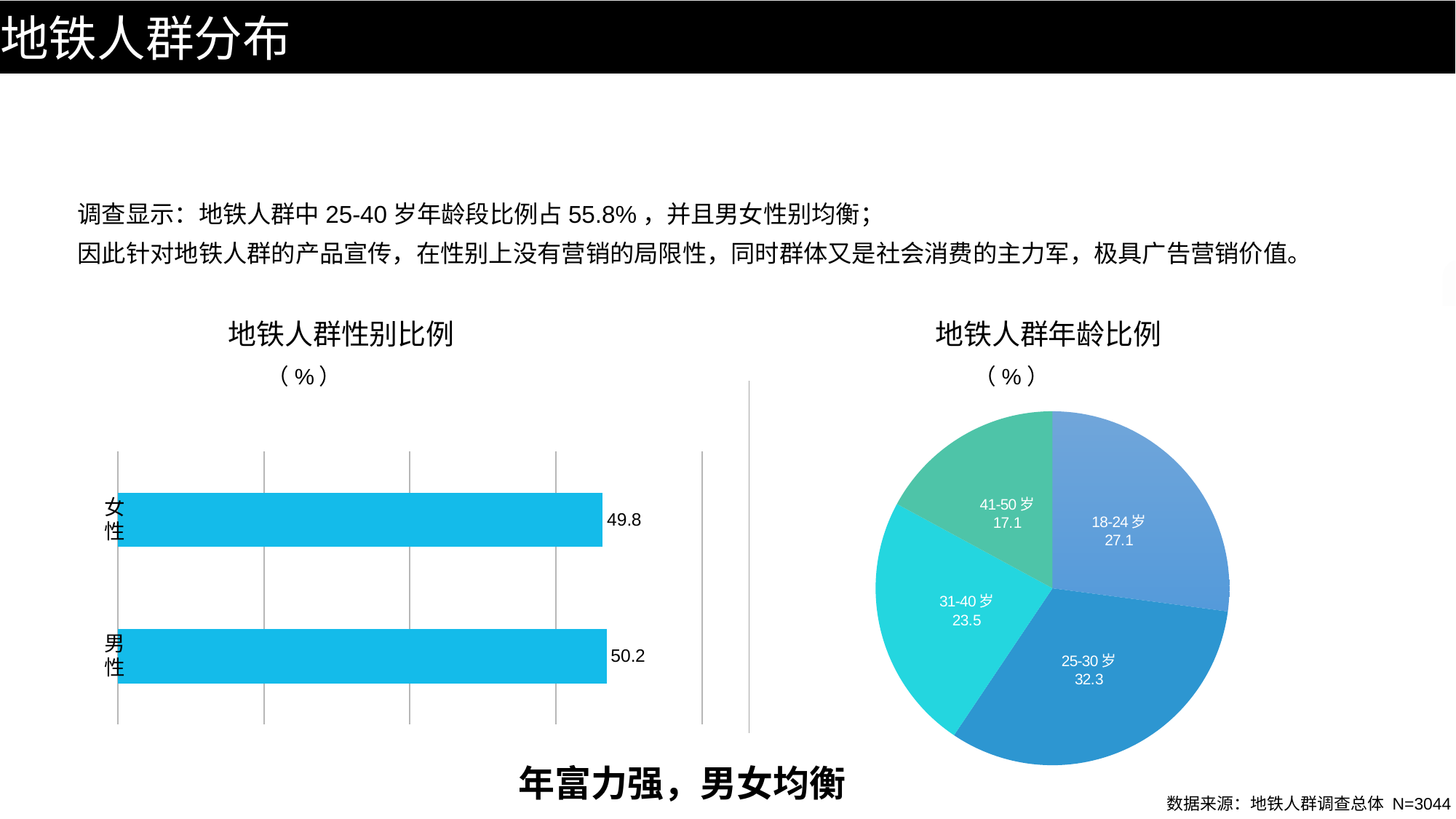

地铁人群分布
调查显示：地铁人群中25-40岁年龄段比例占55.8%，并且男女性别均衡；
因此针对地铁人群的产品宣传，在性别上没有营销的局限性，同时群体又是社会消费的主力军，极具广告营销价值。

地铁人群性别比例
（%）
地铁人群年龄比例
（%）

### Chart

| Category | 列1 |
|---|---|
| 18-24岁 | 27.1 |
| 25-30岁 | 32.3 |
| 31-40岁 | 23.5 |
| 41-50岁 | 17.1 |

### Chart

| Category | 列1 |
|---|---|
| 女性 | 49.8 |
| 男性 | 50.2 |
年富力强，男女均衡
数据来源：地铁人群调查总体 N=3044